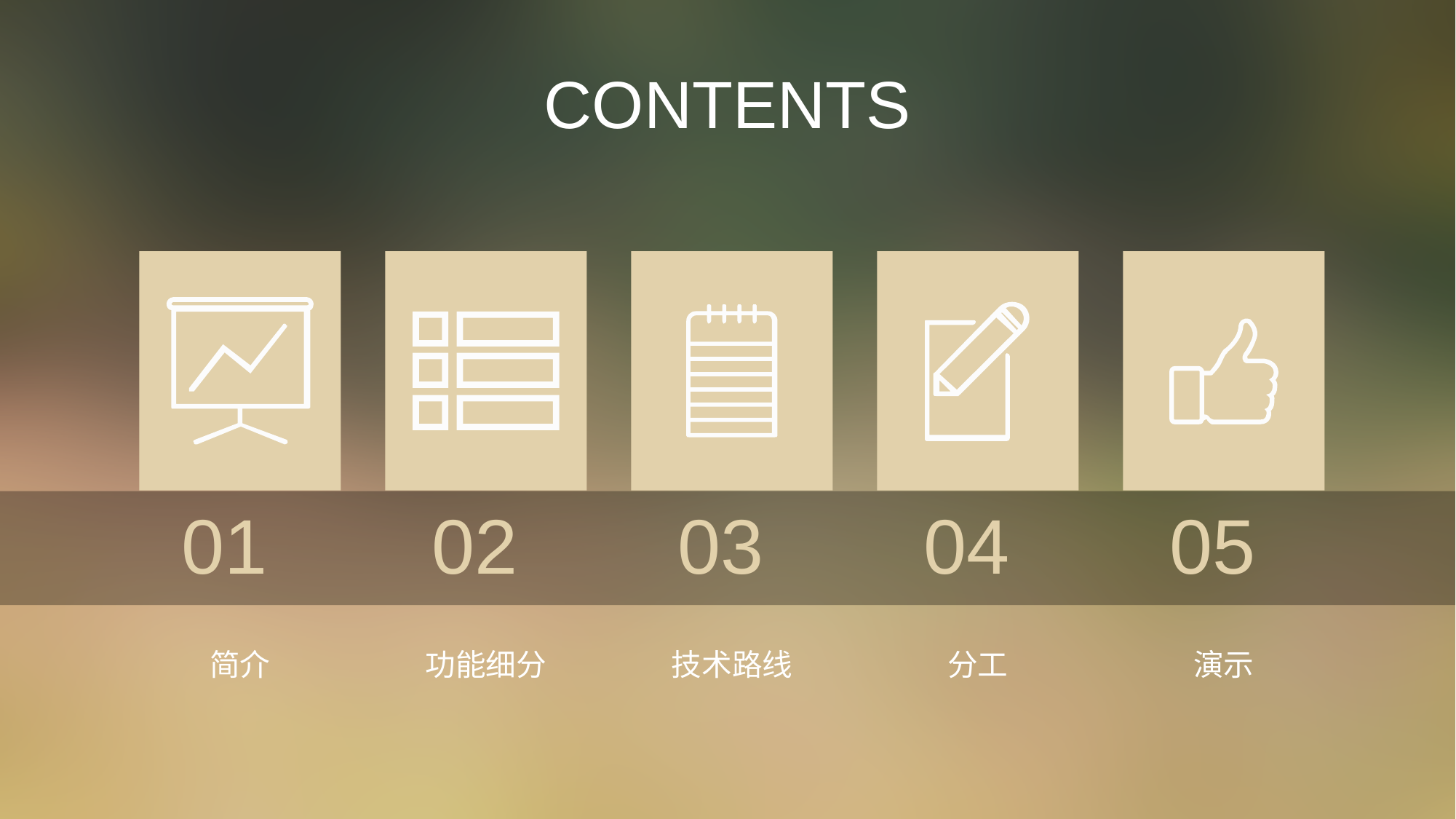

CONTENTS

01
02
03
04
05
简介
功能细分
技术路线
分工
演示